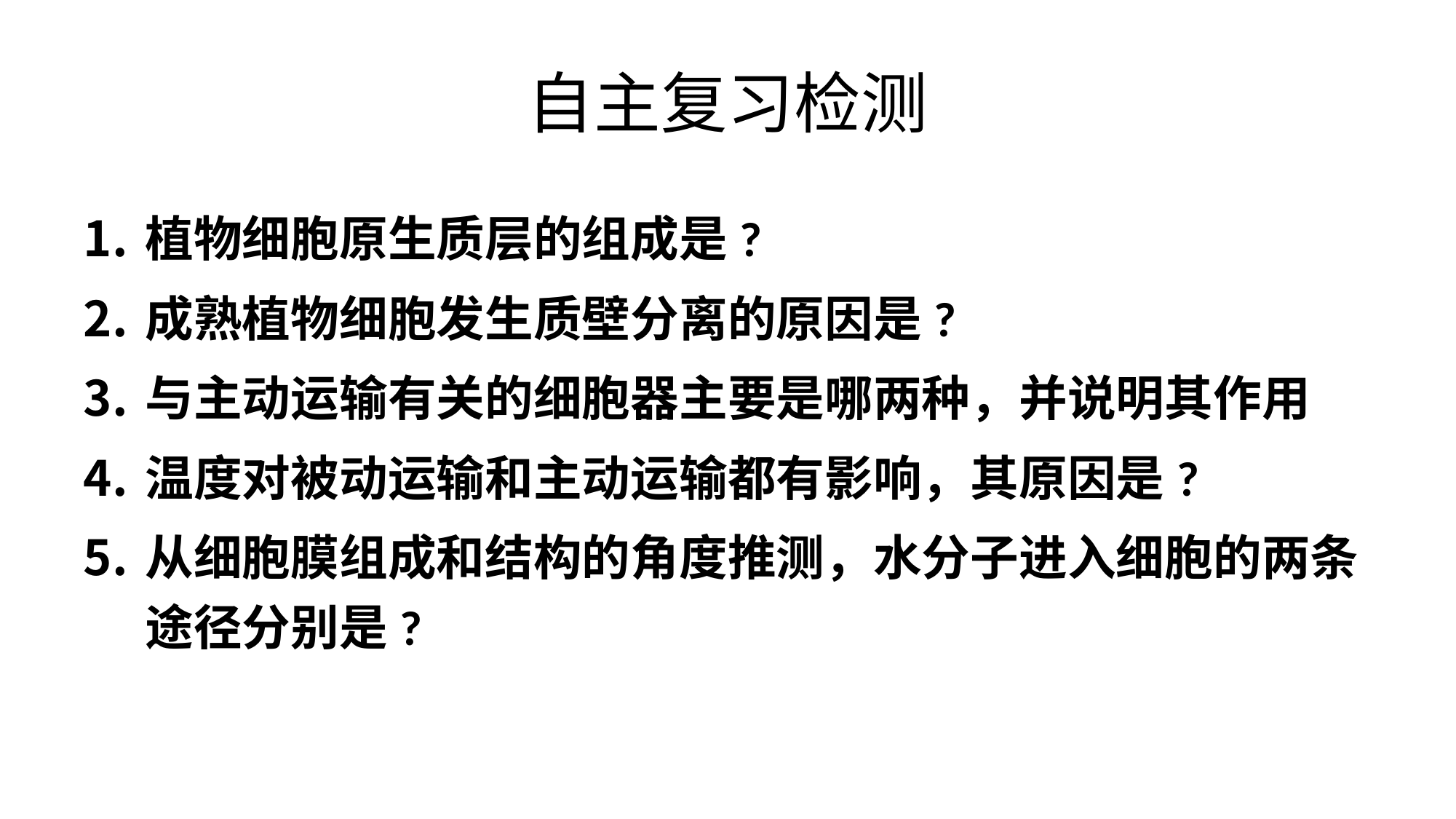

# 自主复习检测
植物细胞原生质层的组成是?
成熟植物细胞发生质壁分离的原因是?
与主动运输有关的细胞器主要是哪两种，并说明其作用
温度对被动运输和主动运输都有影响，其原因是?
从细胞膜组成和结构的角度推测，水分子进入细胞的两条途径分别是?